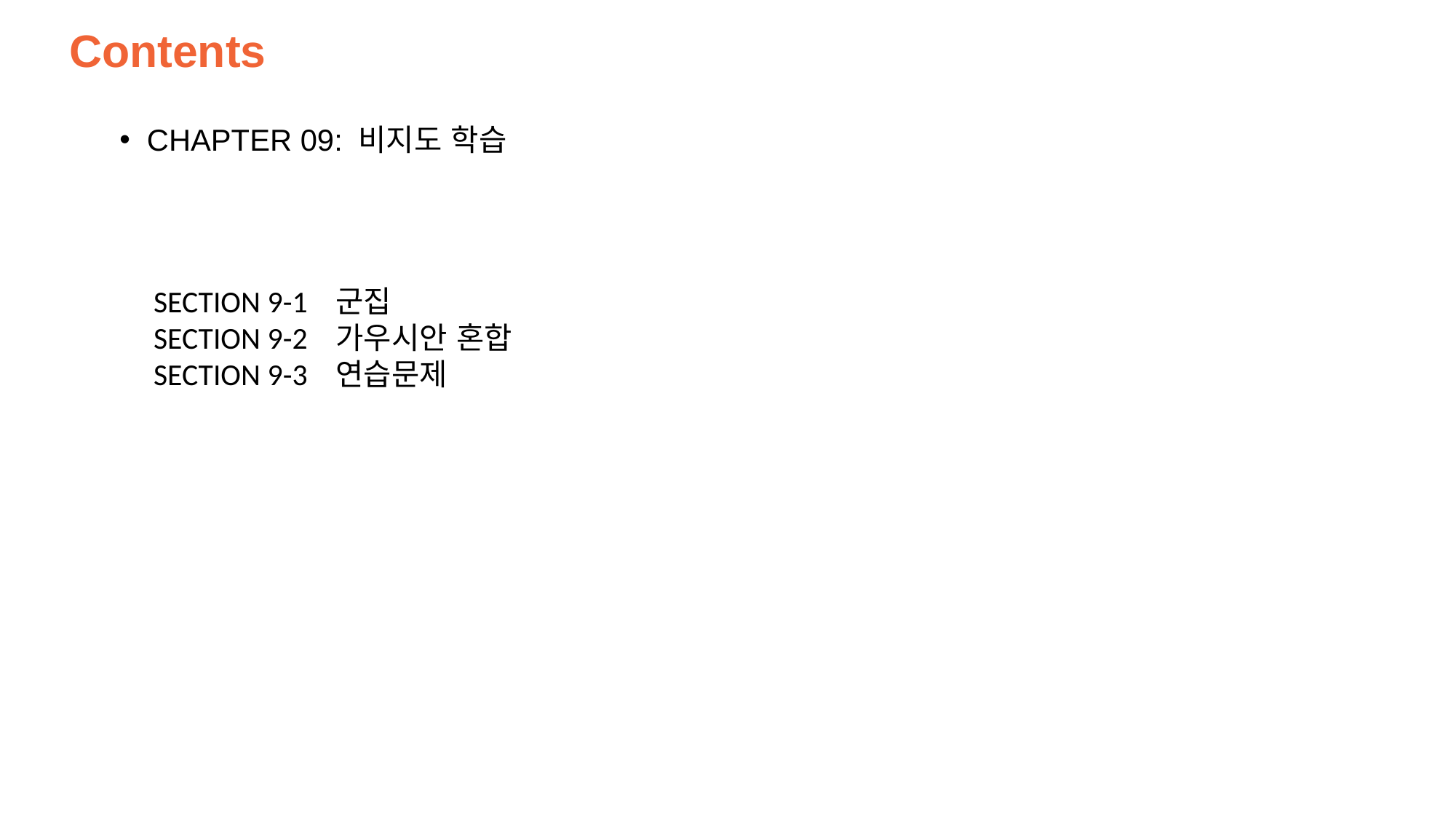

# Contents
CHAPTER 09: 비지도 학습

SECTION 9-1   군집
SECTION 9-2   가우시안 혼합
SECTION 9-3   연습문제

76